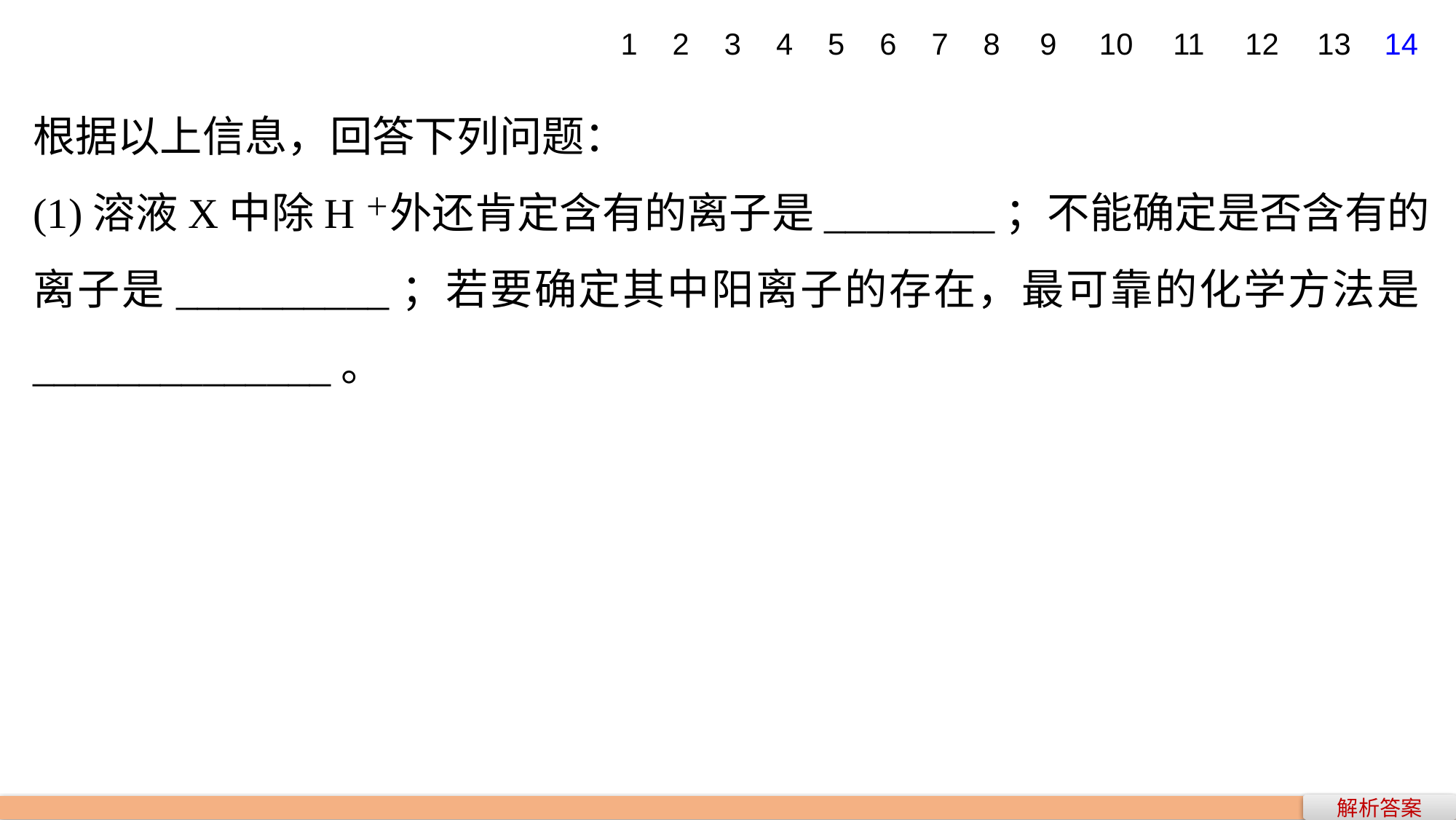

1
2
3
4
5
6
7
8
9
10
11
12
13
14
根据以上信息，回答下列问题：
(1)溶液X中除H＋外还肯定含有的离子是________；不能确定是否含有的离子是__________；若要确定其中阳离子的存在，最可靠的化学方法是______________。
解析答案